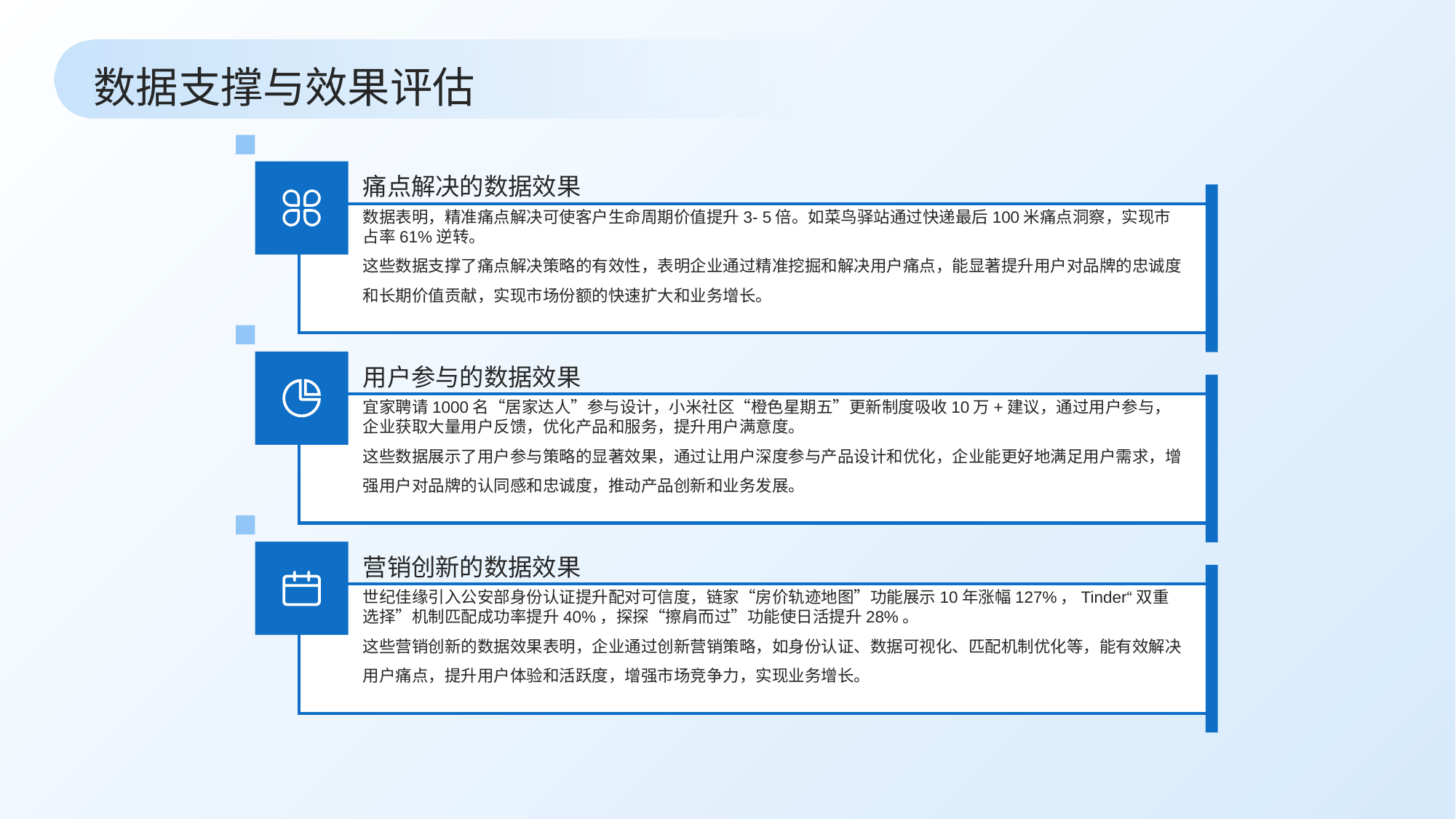

数据支撑与效果评估

痛点解决的数据效果

数据表明，精准痛点解决可使客户生命周期价值提升3- 5倍。如菜鸟驿站通过快递最后100米痛点洞察，实现市占率61%逆转。
这些数据支撑了痛点解决策略的有效性，表明企业通过精准挖掘和解决用户痛点，能显著提升用户对品牌的忠诚度和长期价值贡献，实现市场份额的快速扩大和业务增长。

用户参与的数据效果

宜家聘请1000名“居家达人”参与设计，小米社区“橙色星期五”更新制度吸收10万+建议，通过用户参与，企业获取大量用户反馈，优化产品和服务，提升用户满意度。
这些数据展示了用户参与策略的显著效果，通过让用户深度参与产品设计和优化，企业能更好地满足用户需求，增强用户对品牌的认同感和忠诚度，推动产品创新和业务发展。

营销创新的数据效果

世纪佳缘引入公安部身份认证提升配对可信度，链家“房价轨迹地图”功能展示10年涨幅127%，Tinder“双重选择”机制匹配成功率提升40%，探探“擦肩而过”功能使日活提升28%。
这些营销创新的数据效果表明，企业通过创新营销策略，如身份认证、数据可视化、匹配机制优化等，能有效解决用户痛点，提升用户体验和活跃度，增强市场竞争力，实现业务增长。